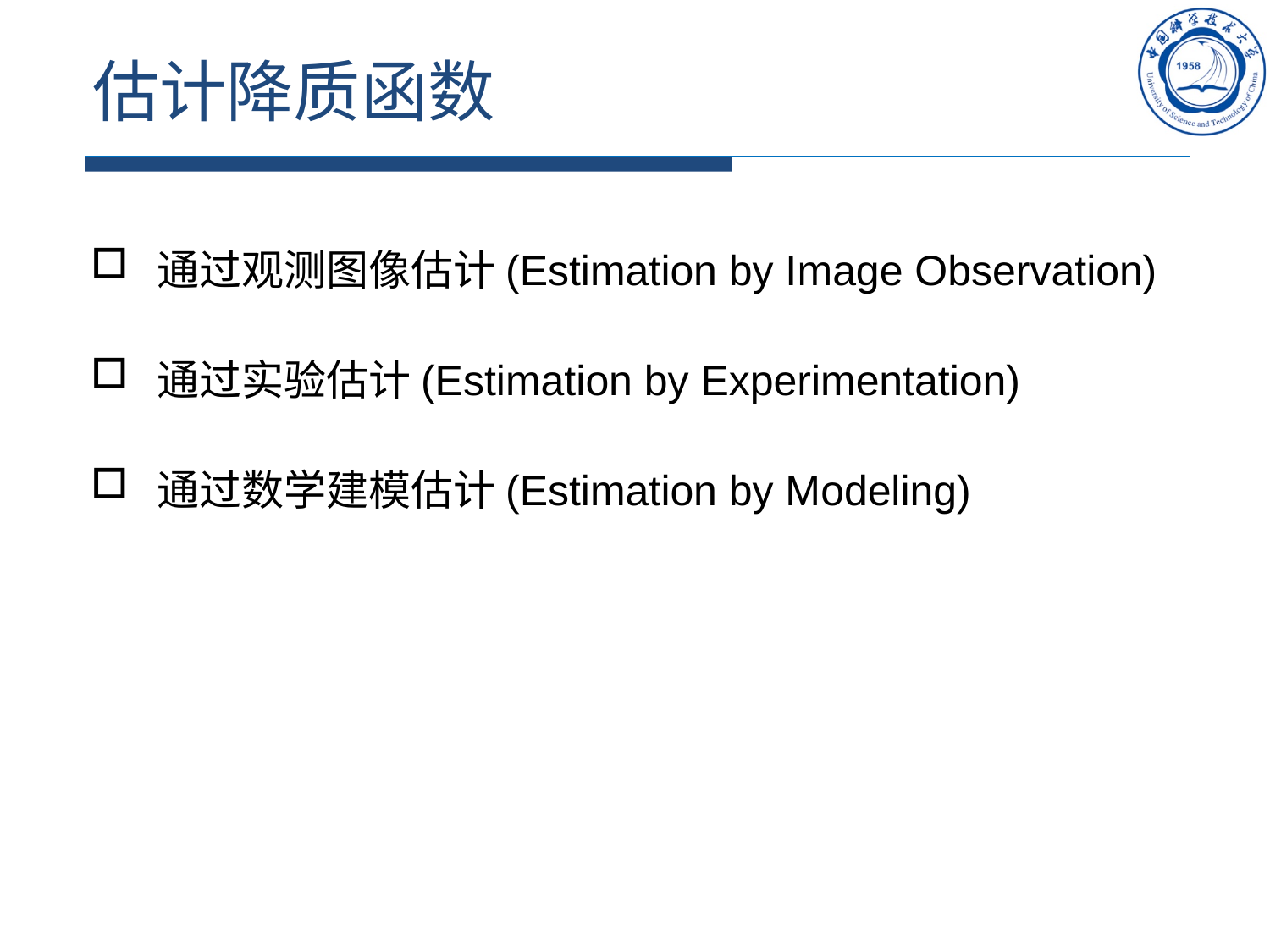

# 估计降质函数
通过观测图像估计(Estimation by Image Observation)
通过实验估计(Estimation by Experimentation)
通过数学建模估计(Estimation by Modeling)